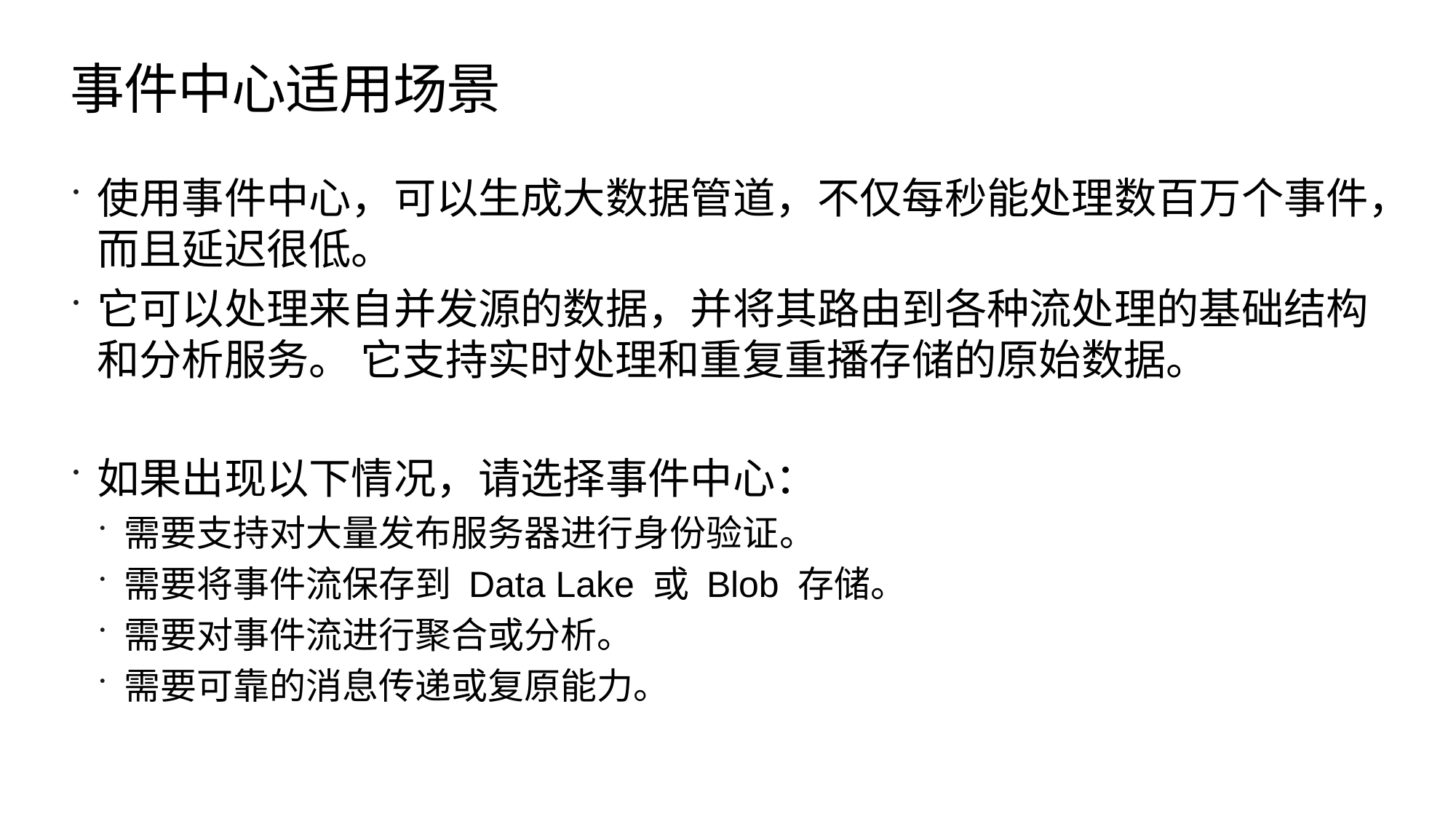

# 事件中心适用场景
使用事件中心，可以生成大数据管道，不仅每秒能处理数百万个事件，而且延迟很低。
它可以处理来自并发源的数据，并将其路由到各种流处理的基础结构和分析服务。 它支持实时处理和重复重播存储的原始数据。

如果出现以下情况，请选择事件中心：
需要支持对大量发布服务器进行身份验证。
需要将事件流保存到 Data Lake 或 Blob 存储。
需要对事件流进行聚合或分析。
需要可靠的消息传递或复原能力。